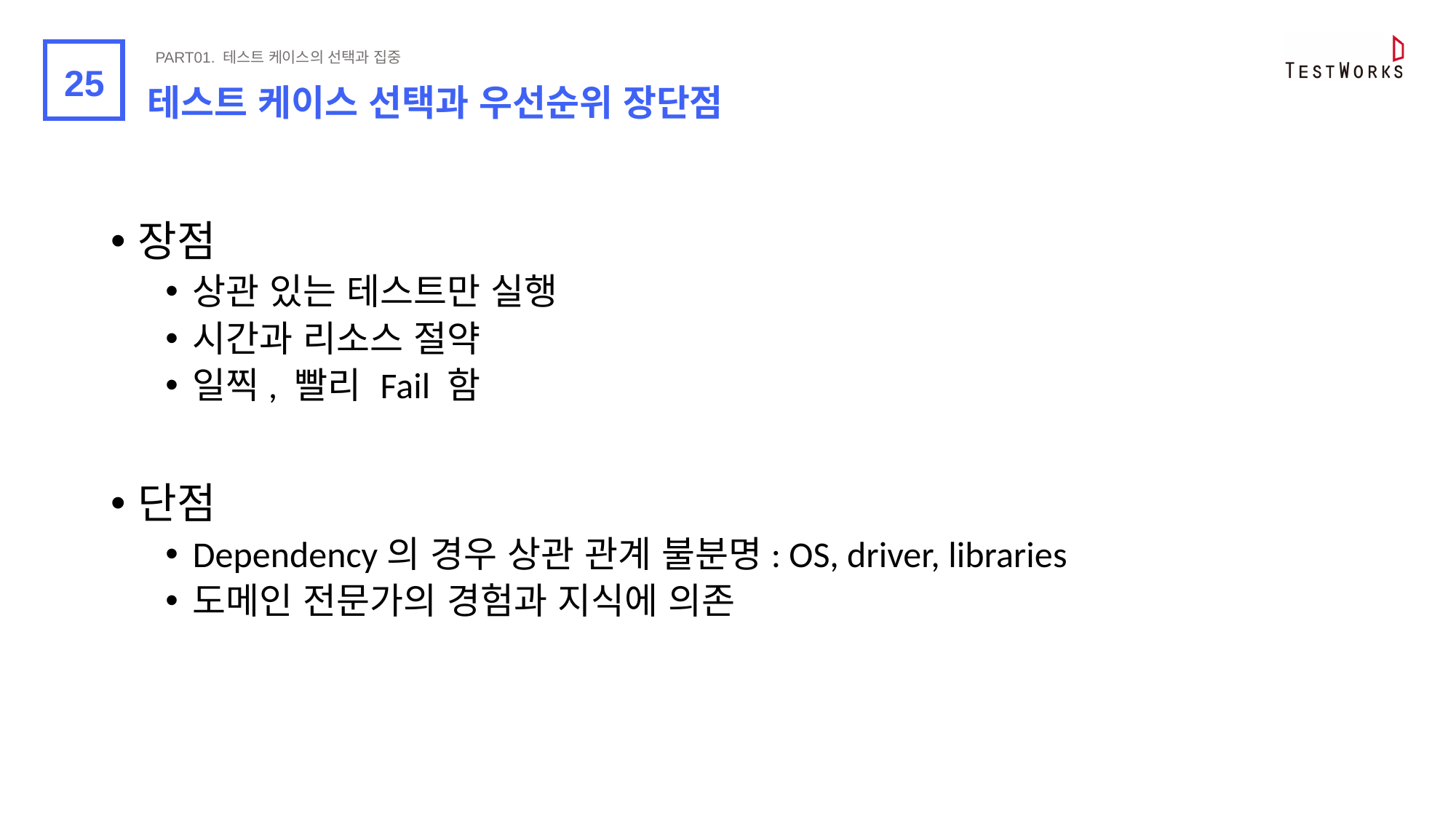

PART01. 테스트 케이스의 선택과 집중

8
25
테스트 케이스 선택과 우선순위 장단점
장점
상관 있는 테스트만 실행
시간과 리소스 절약
일찍, 빨리 Fail 함

단점
Dependency의 경우 상관 관계 불분명: OS, driver, libraries
도메인 전문가의 경험과 지식에 의존